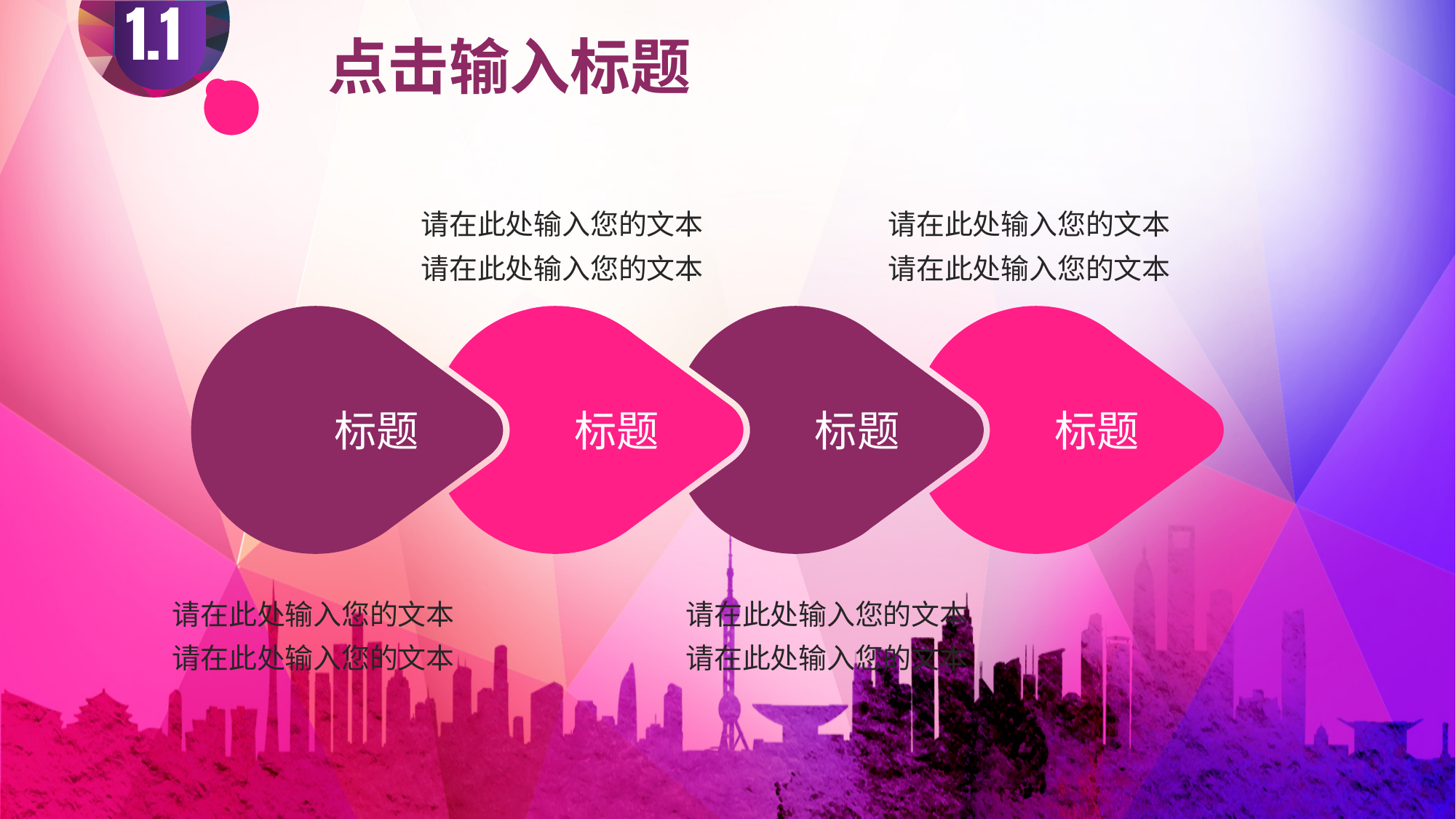

1.1
1.1

点击输入标题

请在此处输入您的文本
请在此处输入您的文本
请在此处输入您的文本
请在此处输入您的文本

标题
标题
标题
标题
请在此处输入您的文本
请在此处输入您的文本
请在此处输入您的文本
请在此处输入您的文本